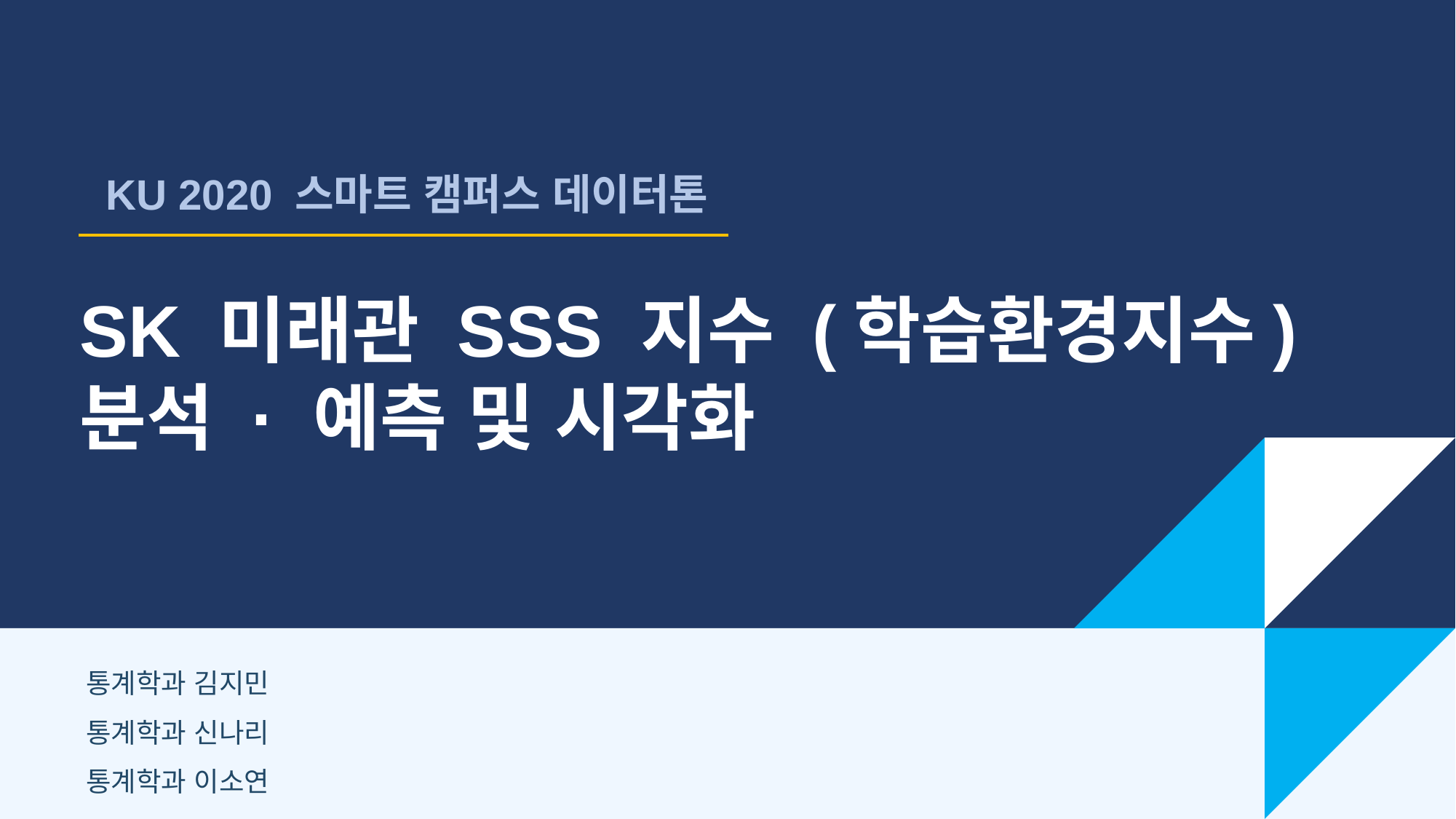

KU 2020 스마트 캠퍼스 데이터톤

SK 미래관 SSS 지수 (학습환경지수)
분석 · 예측 및 시각화

통계학과 김지민
통계학과 신나리
통계학과 이소연